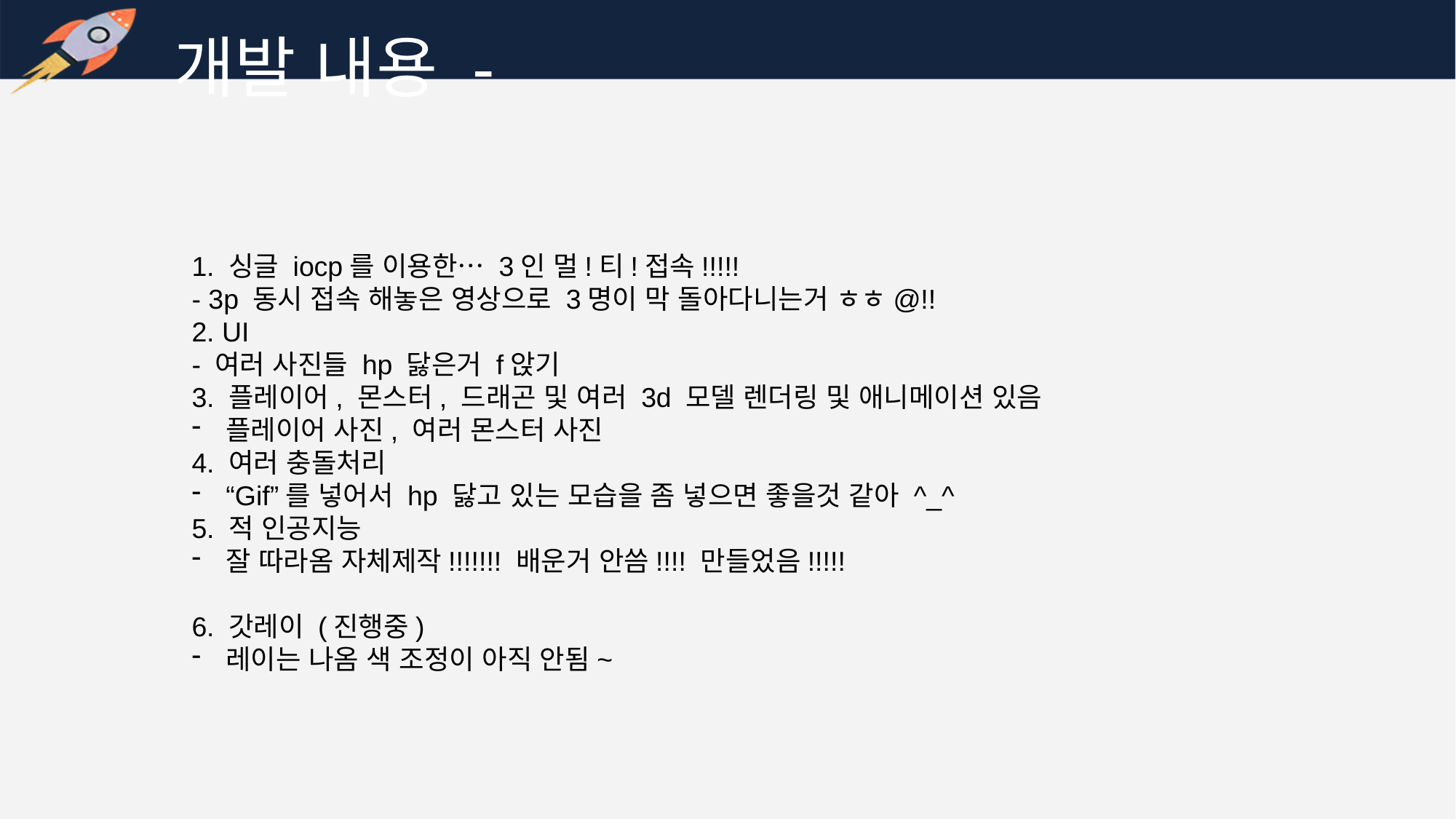

개발 내용 -
1. 싱글 iocp를 이용한… 3인 멀!티!접속!!!!!
- 3p 동시 접속 해놓은 영상으로 3명이 막 돌아다니는거 ㅎㅎ@!!
2. UI
- 여러 사진들 hp 닳은거 f앉기
3. 플레이어, 몬스터, 드래곤 및 여러 3d 모델 렌더링 및 애니메이션 있음
플레이어 사진, 여러 몬스터 사진
4. 여러 충돌처리
“Gif”를 넣어서 hp 닳고 있는 모습을 좀 넣으면 좋을것 같아 ^_^
5. 적 인공지능
잘 따라옴 자체제작!!!!!!! 배운거 안씀!!!! 만들었음!!!!!

6. 갓레이 (진행중)
레이는 나옴 색 조정이 아직 안됨~